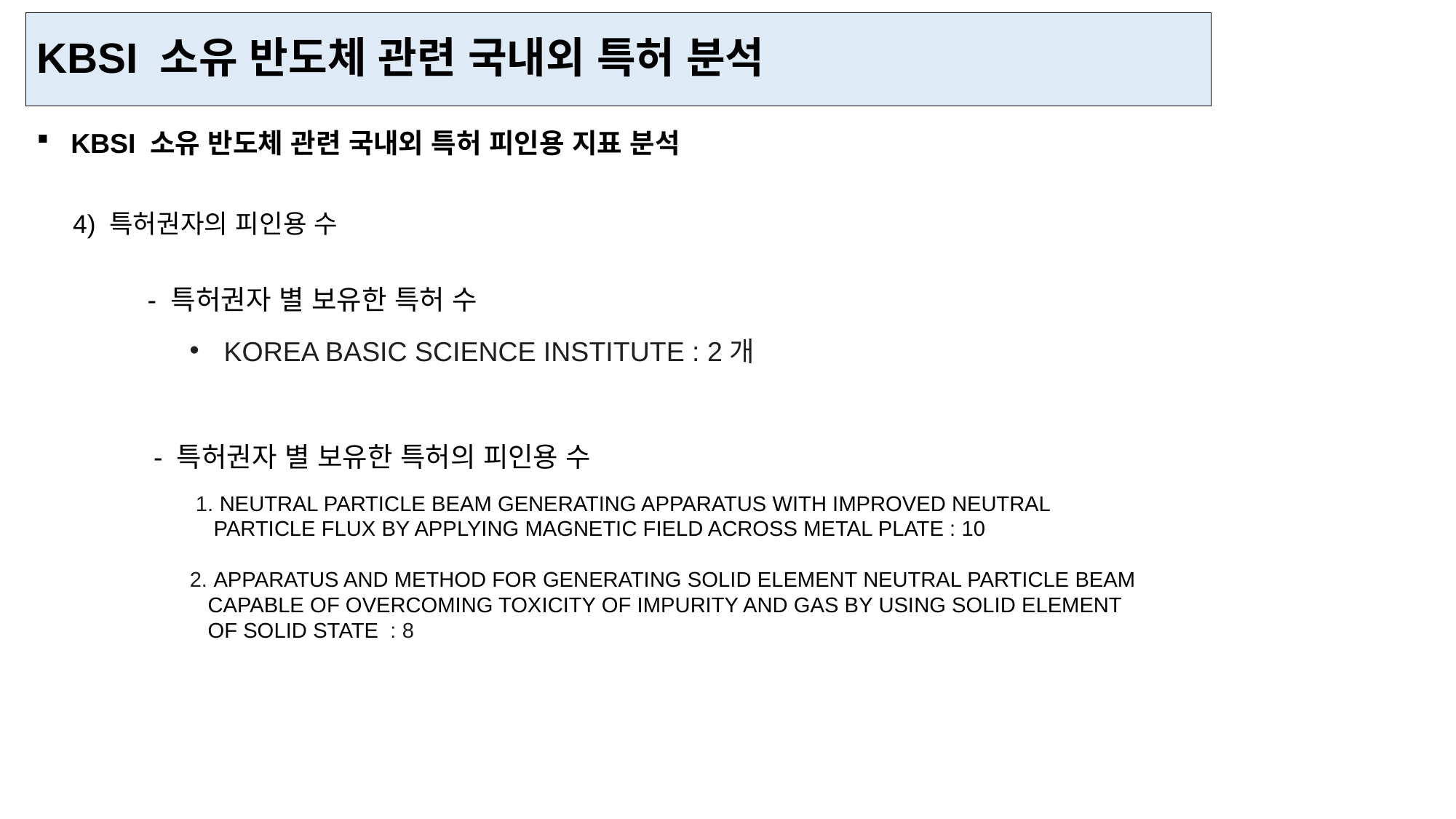

KBSI 소유 반도체 관련 국내외 특허 분석
KBSI 소유 반도체 관련 국내외 특허 피인용 지표 분석
4) 특허권자의 피인용 수
- 특허권자 별 보유한 특허 수
KOREA BASIC SCIENCE INSTITUTE : 2개
- 특허권자 별 보유한 특허의 피인용 수
 1. NEUTRAL PARTICLE BEAM GENERATING APPARATUS WITH IMPROVED NEUTRAL
    PARTICLE FLUX BY APPLYING MAGNETIC FIELD ACROSS METAL PLATE : 10

2. APPARATUS AND METHOD FOR GENERATING SOLID ELEMENT NEUTRAL PARTICLE BEAM
   CAPABLE OF OVERCOMING TOXICITY OF IMPURITY AND GAS BY USING SOLID ELEMENT
   OF SOLID STATE  : 8